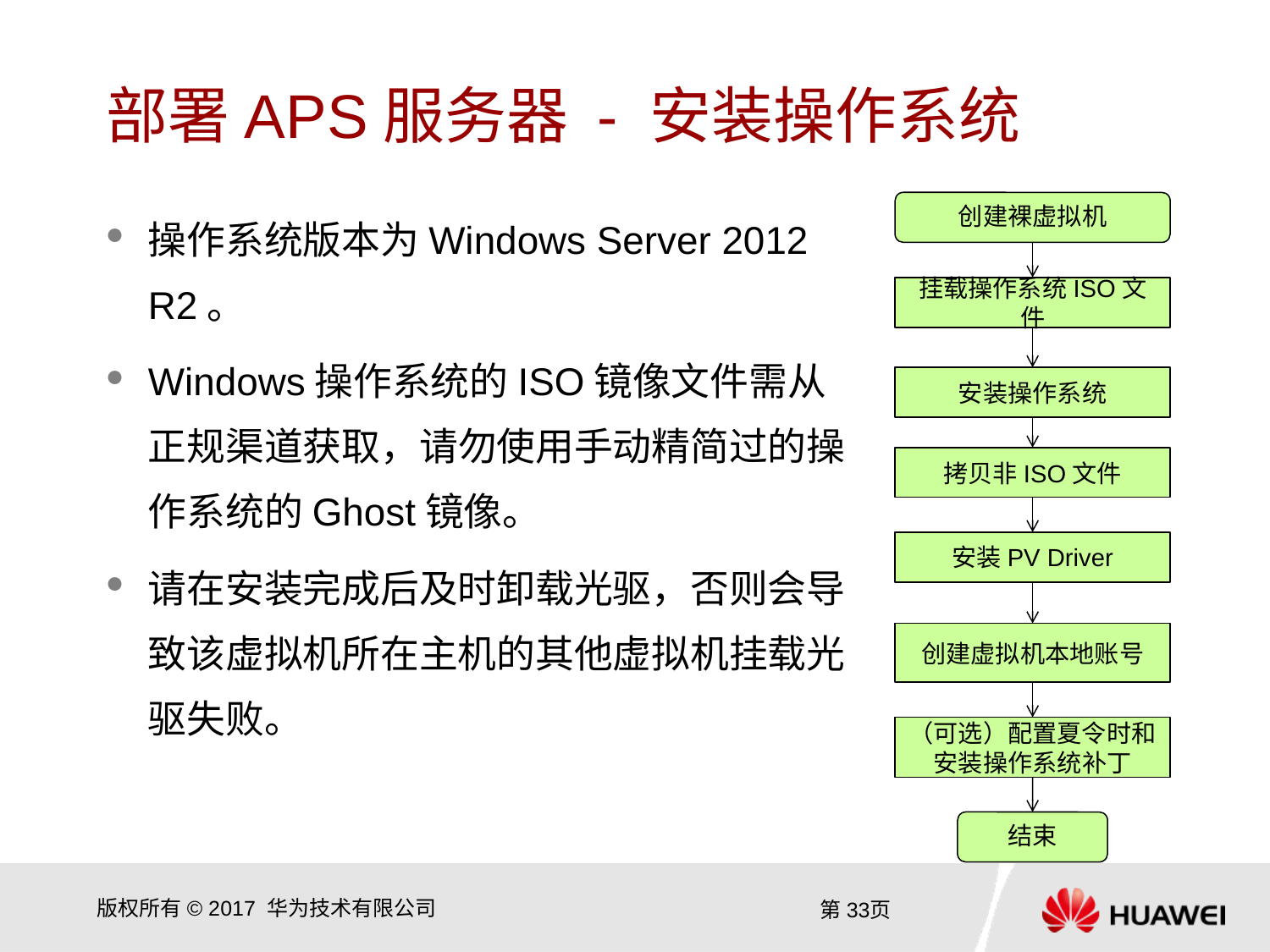

# 部署APS服务器 - 安装操作系统
操作系统版本为Windows Server 2012 R2。
Windows操作系统的ISO镜像文件需从正规渠道获取，请勿使用手动精简过的操作系统的Ghost镜像。
请在安装完成后及时卸载光驱，否则会导致该虚拟机所在主机的其他虚拟机挂载光驱失败。
创建裸虚拟机
挂载操作系统ISO文件
安装操作系统
拷贝非ISO文件
安装PV Driver
创建虚拟机本地账号
（可选）配置夏令时和安装操作系统补丁
结束